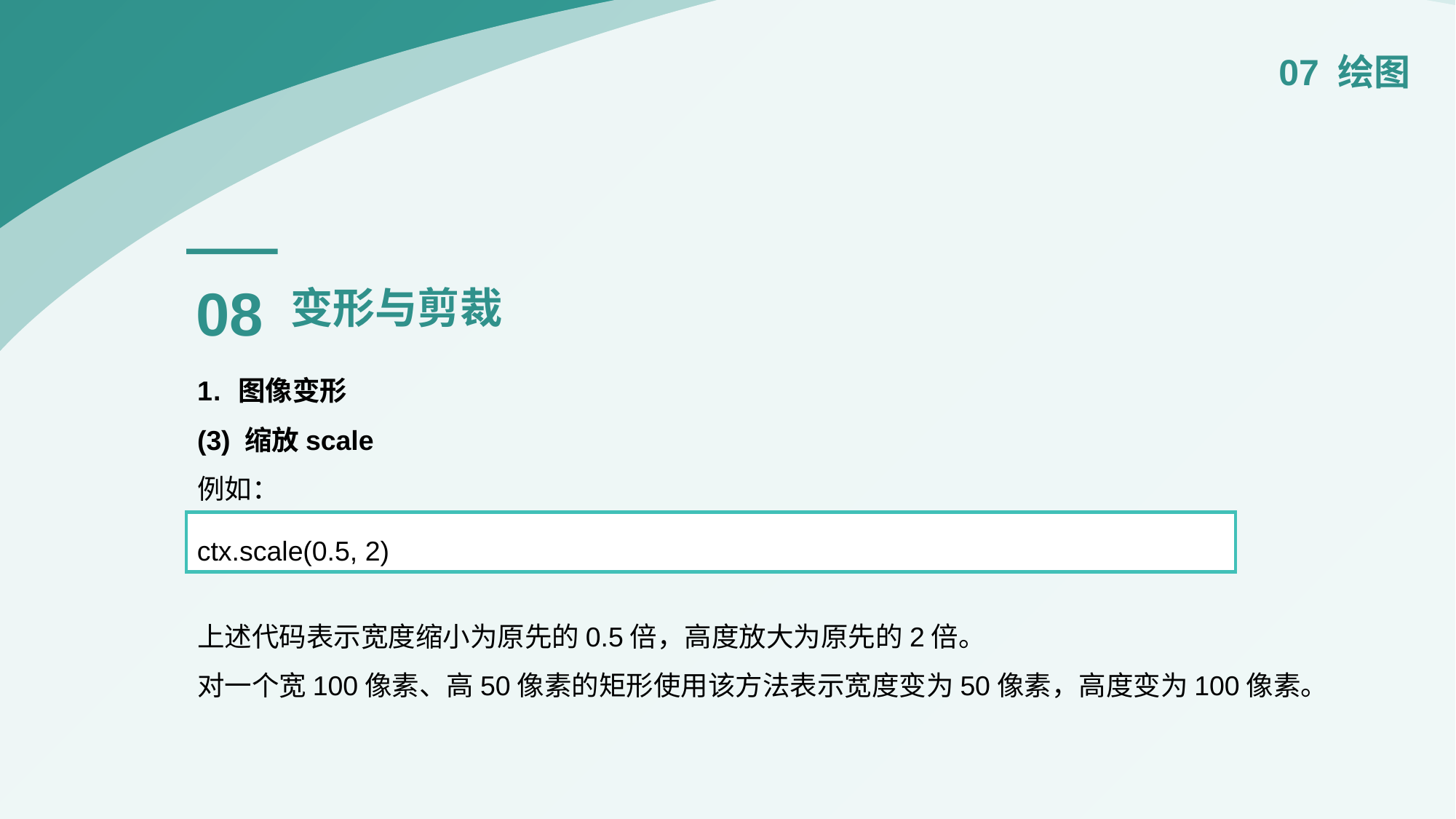

07 绘图
08

变形与剪裁
图像变形
(3) 缩放scale
例如：

上述代码表示宽度缩小为原先的0.5倍，高度放大为原先的2倍。
对一个宽100像素、高50像素的矩形使用该方法表示宽度变为50像素，高度变为100像素。
ctx.scale(0.5, 2)